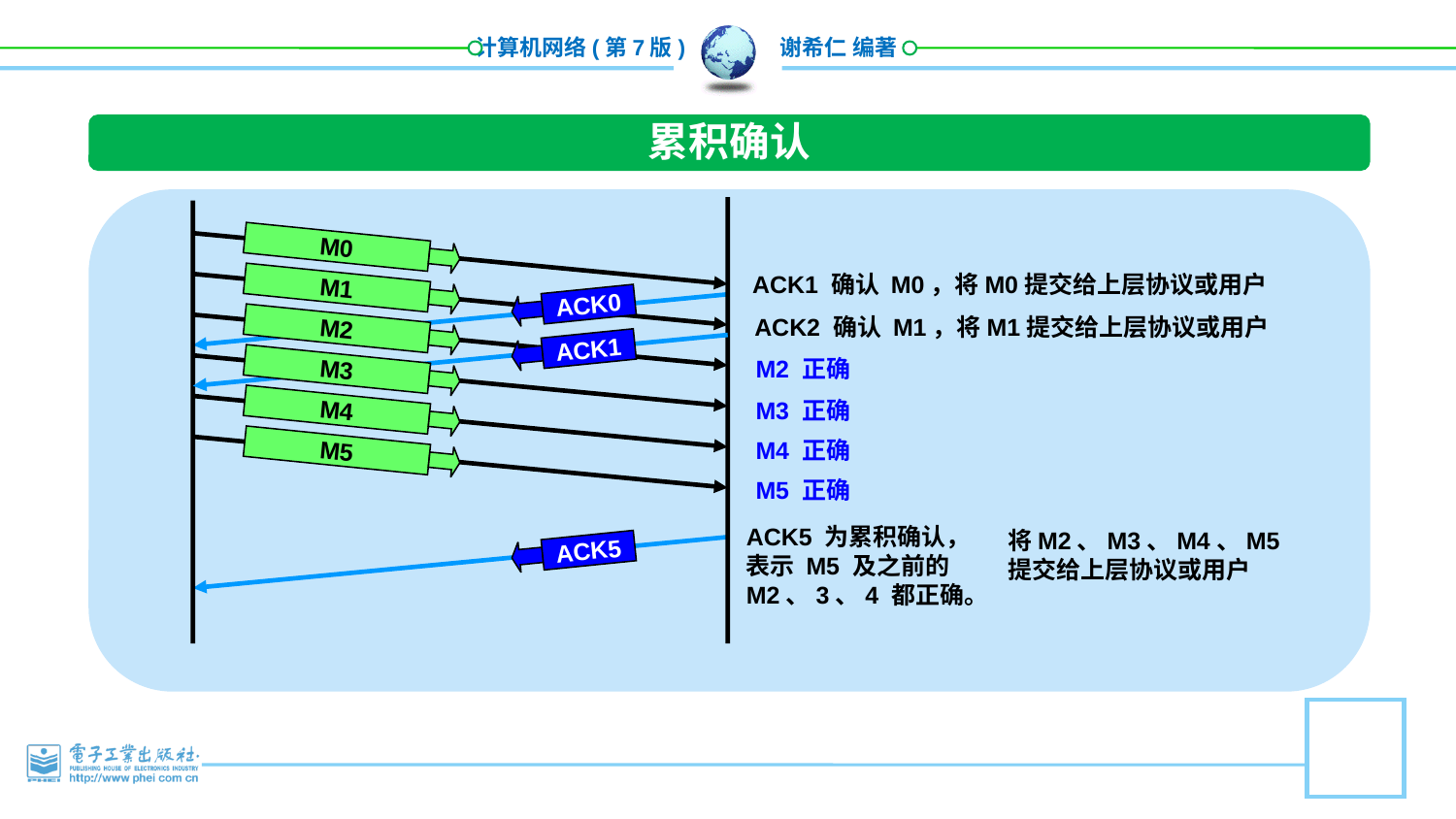

累积确认

M0

ACK1 确认 M0，将M0提交给上层协议或用户

M1

ACK0

ACK2 确认 M1，将M1提交给上层协议或用户

M2

ACK1
M2 正确

M3

M3 正确

M4

M4 正确

M5

M5 正确
ACK5 为累积确认，
表示 M5 及之前的
M2、3、4 都正确。
将M2、M3、M4、M5
提交给上层协议或用户

ACK5